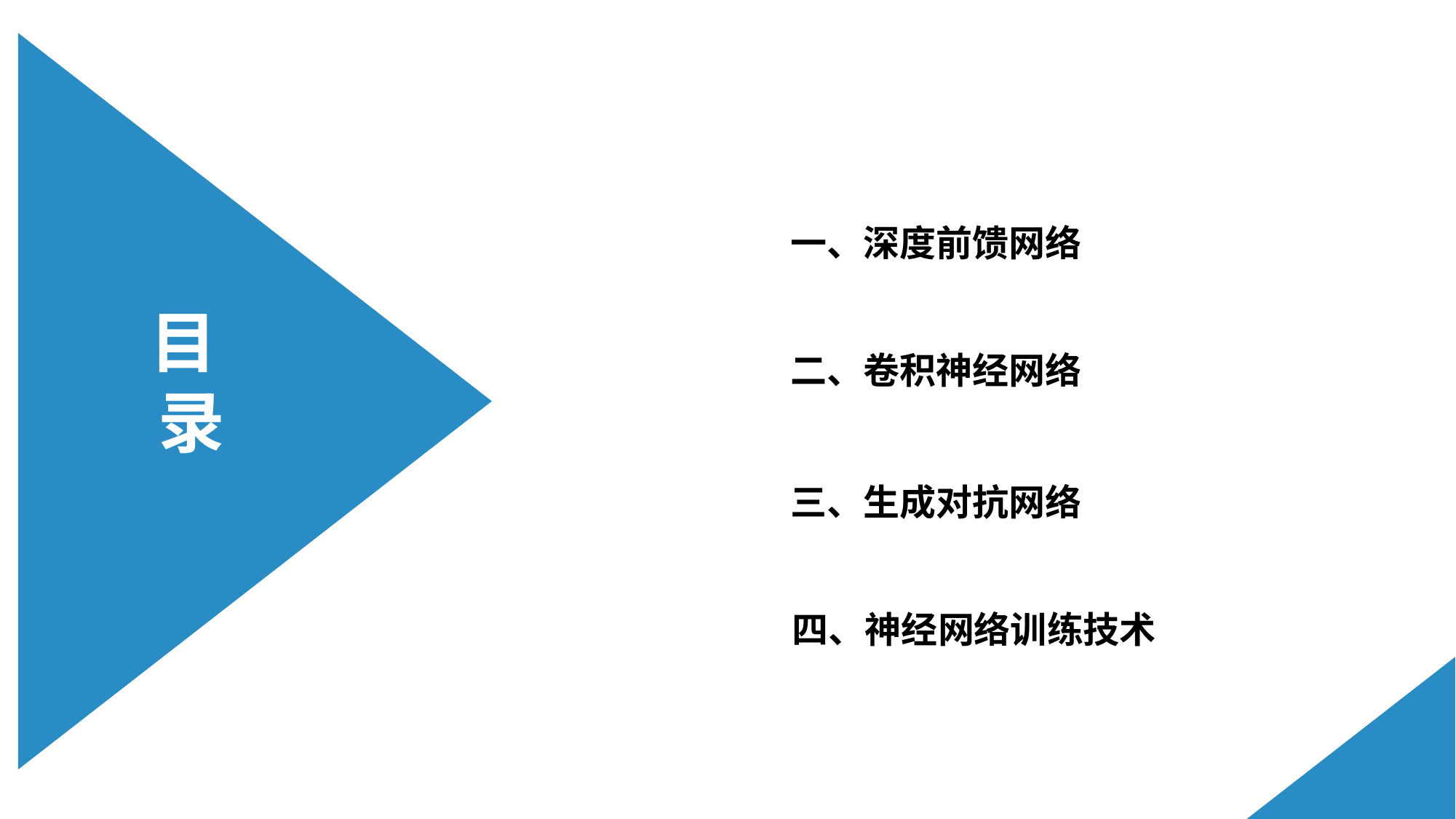

一、深度前馈网络

二、卷积神经网络

三、生成对抗网络

目  录
四、神经网络训练技术